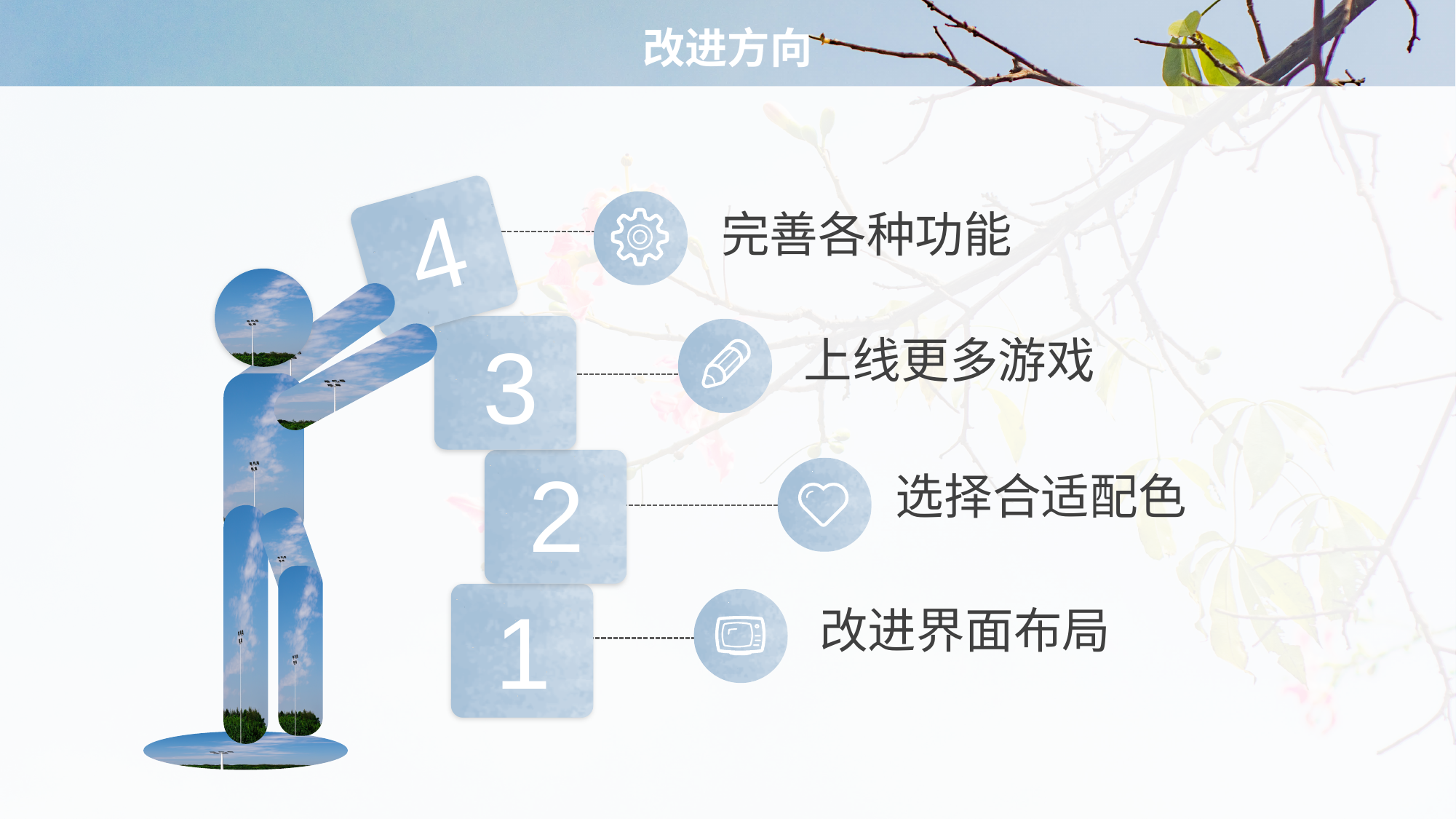

# 改进方向

完善各种功能
4

上线更多游戏

3

选择合适配色
2

改进界面布局
1